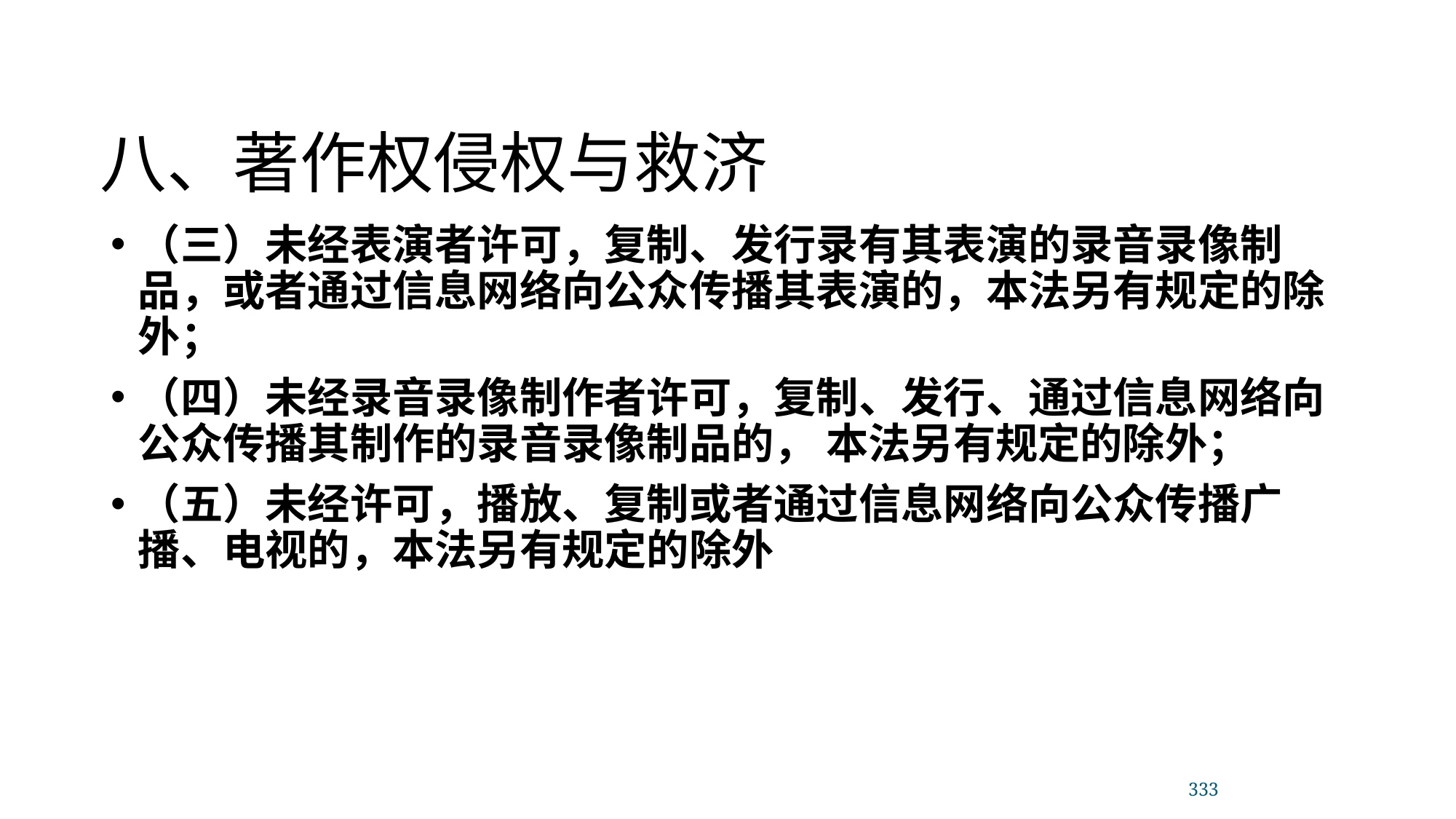

八、著作权侵权与救济
（三）未经表演者许可，复制、发行录有其表演的录音录像制品，或者通过信息网络向公众传播其表演的，本法另有规定的除外；
（四）未经录音录像制作者许可，复制、发行、通过信息网络向公众传播其制作的录音录像制品的， 本法另有规定的除外；
（五）未经许可，播放、复制或者通过信息网络向公众传播广播、电视的，本法另有规定的除外
333